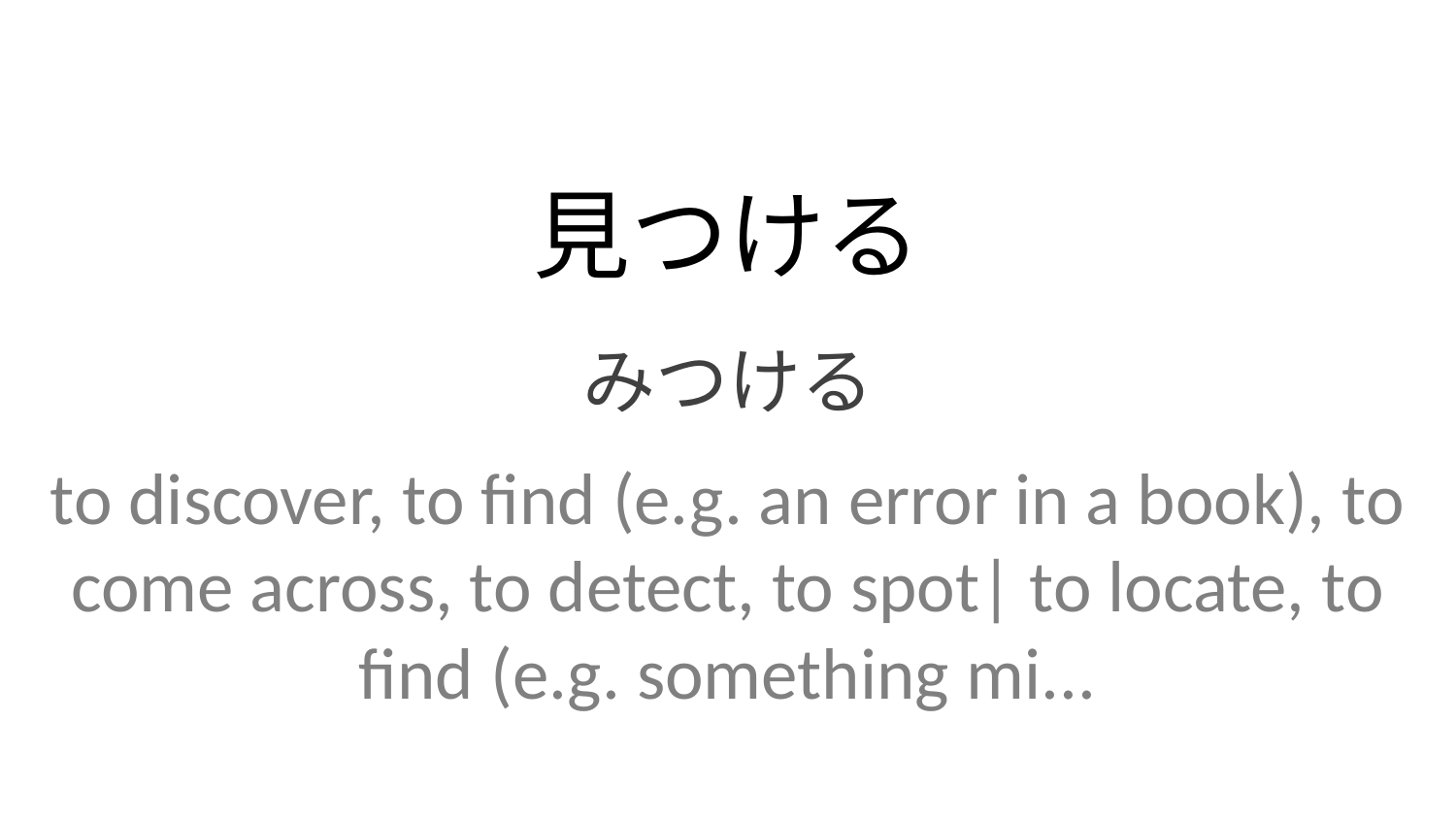

見つける

みつける
to discover, to find (e.g. an error in a book), to come across, to detect, to spot| to locate, to find (e.g. something mi...